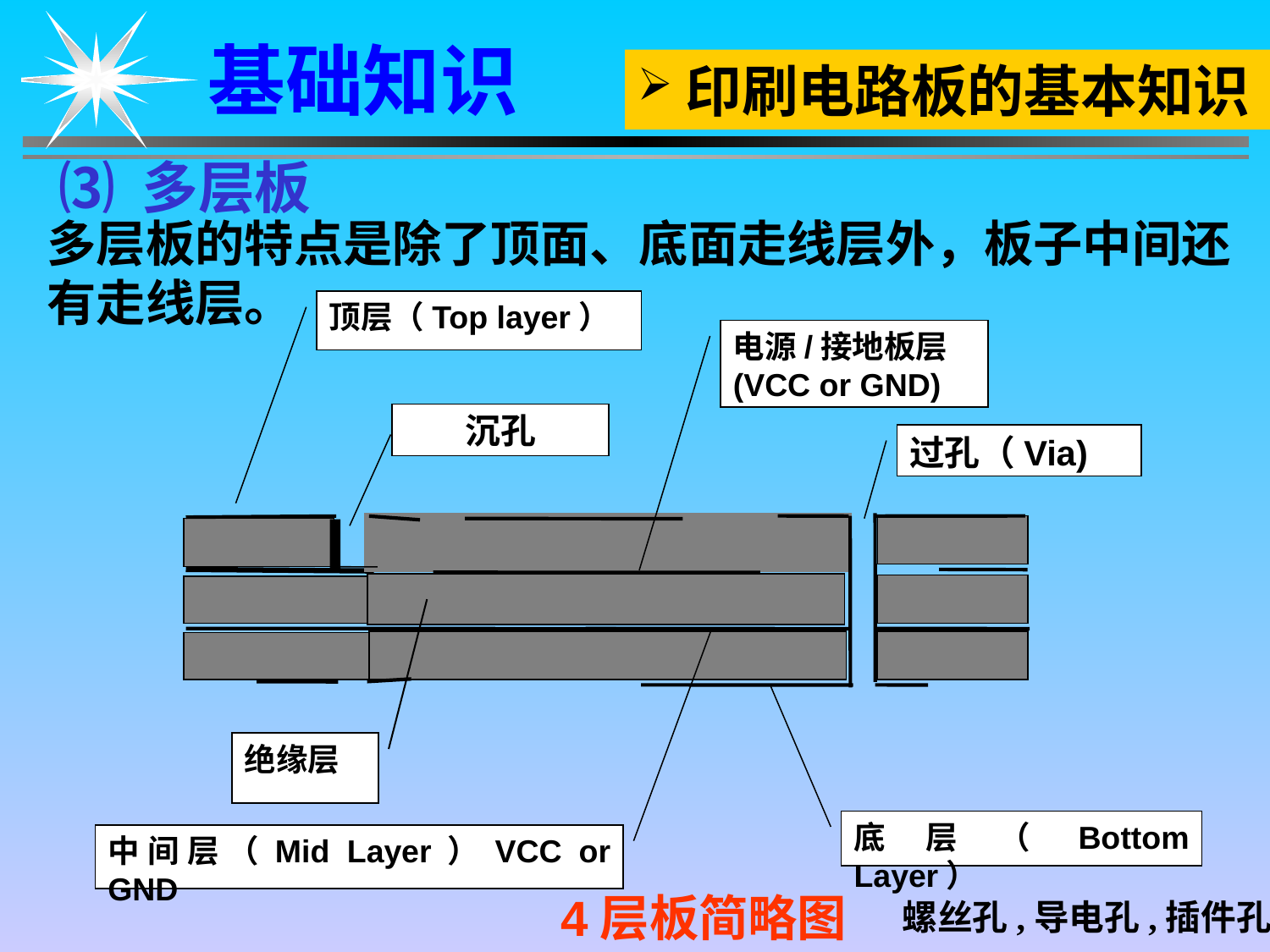

基础知识
印刷电路板的基本知识
⑶ 多层板
多层板的特点是除了顶面、底面走线层外，板子中间还有走线层。
顶层（Top layer）
电源/接地板层
(VCC or GND)
沉孔
过孔（Via)

绝缘层
底层（Bottom Layer）
中间层（Mid Layer）VCC or GND
4层板简略图
螺丝孔,导电孔,插件孔